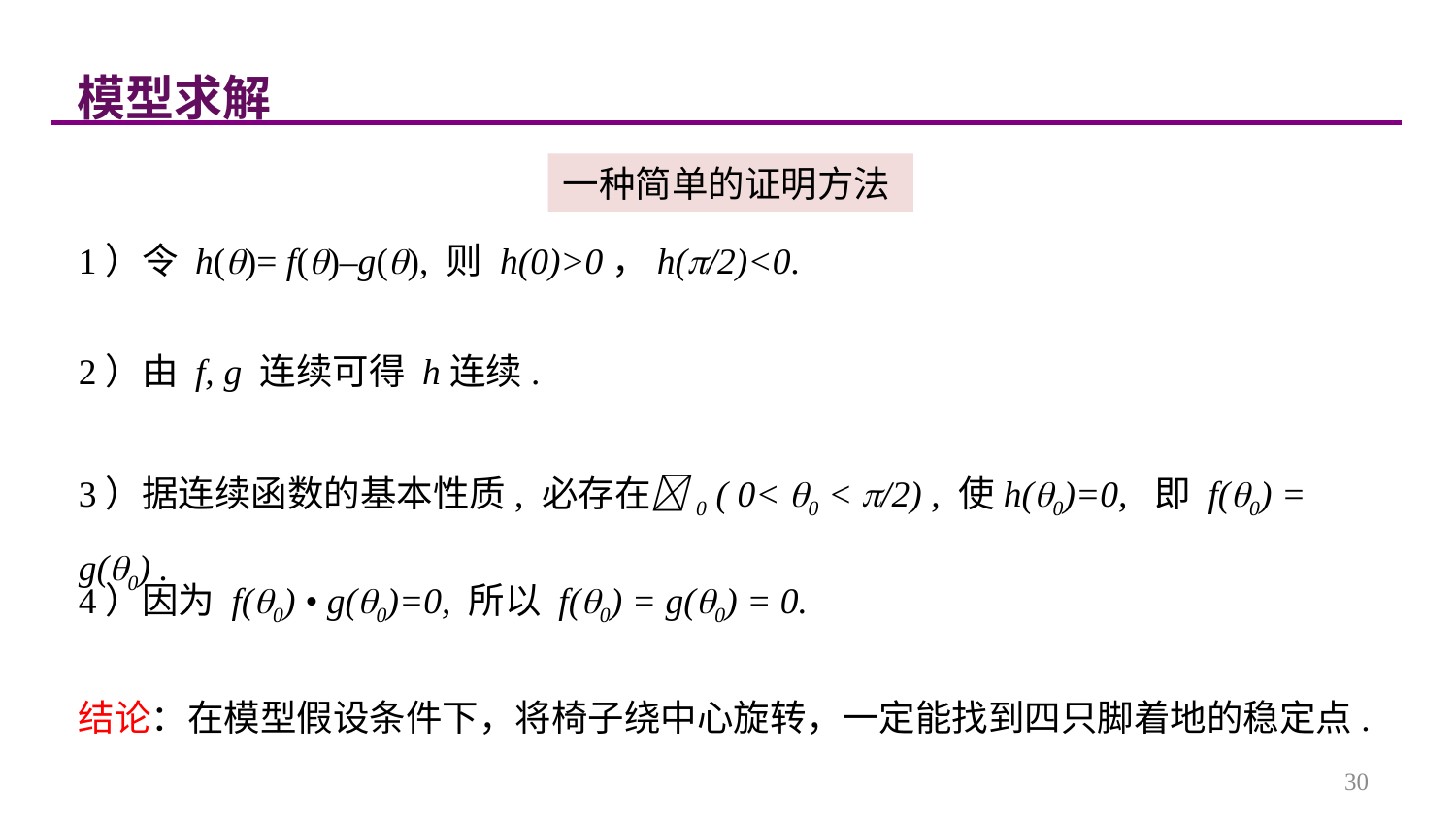

模型求解
一种简单的证明方法
1）令 h(θ)= f(θ)–g(θ), 则 h(0)>0，h(π/2)<0.
2）由 f, g 连续可得 h连续.
3）据连续函数的基本性质, 必存在θ0 ( 0< θ0 < π/2) , 使h(θ0)=0,  即 f(θ0) = g(θ0) .
4）因为 f(θ0) • g(θ0)=0, 所以 f(θ0) = g(θ0) = 0.
结论：在模型假设条件下，将椅子绕中心旋转，一定能找到四只脚着地的稳定点.
30